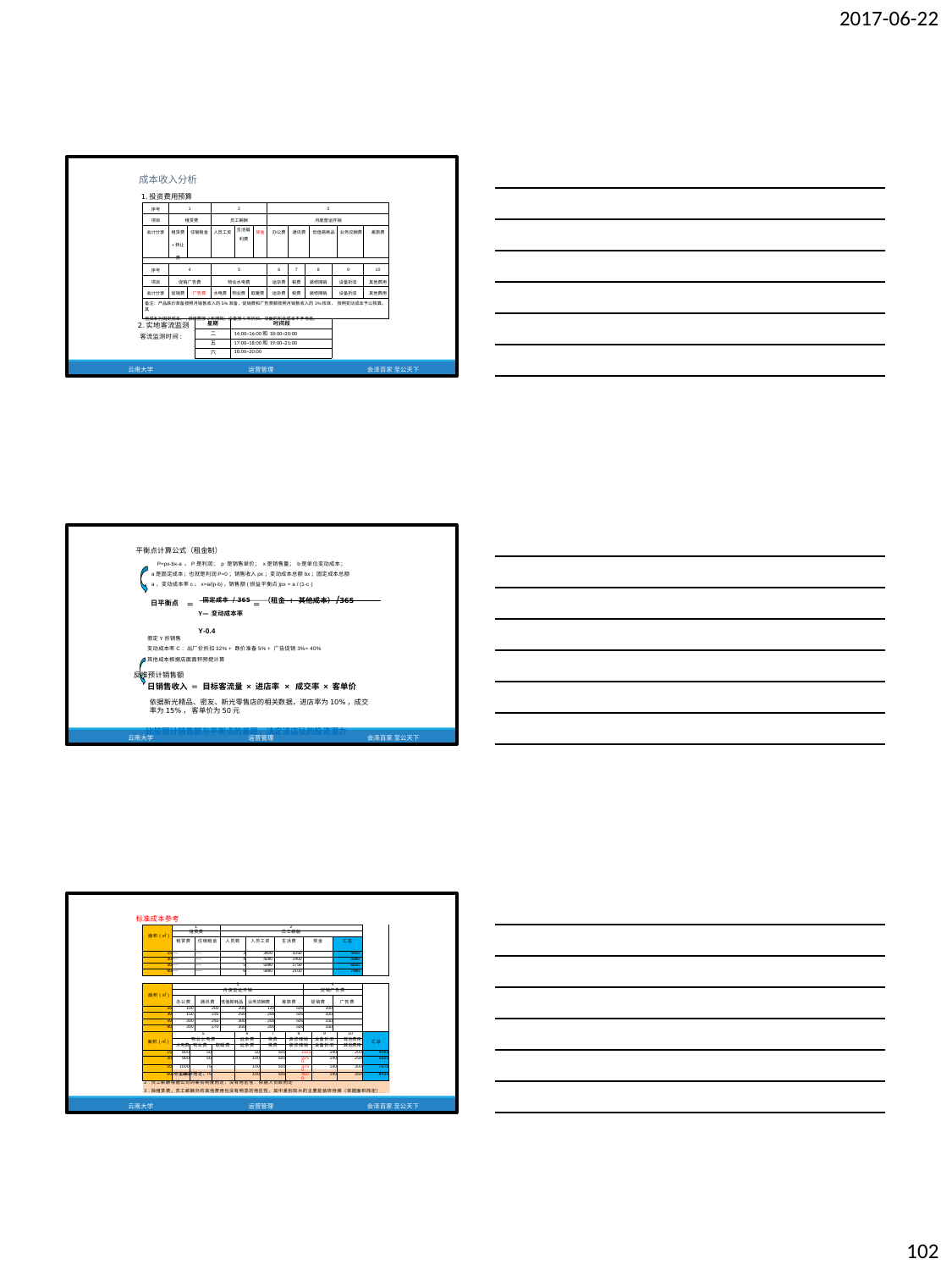

2017-06-22

成本收入分析
1.投资费用预算

| 序号 | 1 |  |  | 2 |  |  |  |  | 3 |  |  |  |  |  |  |
| --- | --- | --- | --- | --- | --- | --- | --- | --- | --- | --- | --- | --- | --- | --- | --- |
| 项目 | 租赁费 |  |  | 员工薪酬 |  |  |  |  | 月度营运开销 |  |  |  |  |  |  |
| 会计分录 | 租赁费 +转让 费 | 住宿租金 |  | 人员工资 |  | 生活福 利费 |  | 奖金 | 办公费 | 通讯费 |  | 低值易耗品 |  | 业务应酬费 | 差旅费 |
|  |  |  |  |  |  |  |  |  |  |  |  |  |  |  |  |
| 序号 | 4 |  |  | 5 |  |  |  |  | 6 | 7 | 8 |  | 9 |  | 10 |
| 项目 | 促销广告费 |  |  | 物业水电费 |  |  |  |  | 运杂费 | 税费 | 装修摊销 |  | 设备折旧 |  | 其他费用 |
| 会计分录 | 促销费 | 广告费 |  | 水电费 | 物业费 |  | 取暖费 |  | 运杂费 | 税费 | 装修摊销 |  | 设备折旧 |  | 其他费用 |
| 备注：产品跌价准备按照月销售收入的5%准备，促销费和广告费都按照月销售收入的3%核准， 按照变动成本予以核算。其 他成本为固定成本。,装修费按2年摊销；设备按5年折旧。店面的机会成本不予考虑。 |  |  |  |  |  |  |  |  |  |  |  |  |  |  |  |
|  |  |  | 星期 |  | 时间段 |  |  |  |  |  |  |  |  |  |  |
|  |  |  | 二 |  | 14:00~16:00和18:00~20:00 |  |  |  |  |  |  |  |  |  |  |
|  |  |  | 五 |  | 17:00~18:00和19:00~21:00 |  |  |  |  |  |  |  |  |  |  |
|  |  |  | 六 |  | 18:00~20:00 |  |  |  |  |  |  |  |  |  |  |

2.实地客流监测
客流监测时间:

云南大学
运营管理
会泽百家 至公天下

平衡点计算公式（租金制）
P=px-bx-a 。P是利润； p 是销售单价； x是销售量； b是单位变动成本；
a是固定成本；也就是利润P=0；销售收入px；变动成本总额bx；固定成本总额
a，变动成本率c。x=a/(p-b)，销售额(损益平衡点)px = a / (1-c )
日平衡点 = 固定成本 / 365 =（租金 + 其他成本）/365
Y—变动成本率	Y-0.4
假定Y折销售
变动成本率C：出厂价折扣32% + 跌价准备5% + 广告促销3%= 40%
其他成本根据店面面积预提计算

反推预计销售额
日销售收入 = 目标客流量 × 进店率 × 成交率 × 客单价
依据新光精品、密友、新光零售店的相关数据，进店率为10%，成交 率为15%， 客单价为50元

比较预计销售额与平衡点的差距，决定该店址的投资潜力

云南大学
运营管理
会泽百家 至公天下

标准成本参考
| 面积(㎡) | 1 |  |  |  | 2 |  |  |  |  |  |  |  |  |  |  |
| --- | --- | --- | --- | --- | --- | --- | --- | --- | --- | --- | --- | --- | --- | --- | --- |
|  | 租赁费 |  |  |  | 员工薪酬 |  |  |  |  |  |  |  |  |  |  |
|  | 租赁费 |  | 住宿租金 |  | 人员数 |  | 人员工资 |  | 生活费 |  | 奖金 |  | 汇总 |  |  |
| 15 | ---- |  | ---- |  | 3 |  | 3400 |  | 1050 |  |  |  | 4450 |  |  |
| 30 | ---- |  | ---- |  | 4 |  | 4280 |  | 1400 |  |  |  | 5680 |  |  |
| 50 | ---- |  | ---- |  | 5 |  | 5080 |  | 1750 |  |  |  | 6830 |  |  |
| 60 | ---- |  | ---- |  | 6 |  | 5880 |  | 2100 |  |  |  | 7980 |  |  |
|  |  |  |  |  |  |  |  |  |  |  |  |  |  |  |  |
| 面积(㎡) | 3 |  |  |  |  |  |  |  |  |  | 4 |  |  |  |  |
|  | 月度营运开销 |  |  |  |  |  |  |  |  |  | 促销广告费 |  |  |  |  |
|  | 办公费 |  | 通讯费 |  | 低值易耗品 |  | 业务应酬费 |  | 差旅费 |  | 促销费 |  | 广告费 |  |  |
| 15 | 100 |  | 200 |  | 200 |  | 120 |  | 500 |  | 100 |  |  |  |  |
| 30 | 150 |  | 235 |  | 250 |  | 200 |  | 500 |  | 100 |  |  |  |  |
| 50 | 200 |  | 255 |  | 300 |  | 200 |  | 500 |  | 150 |  |  |  |  |
| 60 | 200 |  | 270 |  | 350 |  | 200 |  | 500 |  | 150 |  |  |  |  |
| 面积(㎡) | 5 |  |  |  |  | 6 |  | 7 |  | 8 |  | 9 |  | 10 | 汇总 |
|  | 物业水电费 |  |  |  |  | 运杂费 |  | 税费 |  | 装修摊销 |  | 设备折旧 |  | 其他费用 |  |
|  | 水电费 | 物业费 |  | 取暖费 |  | 运杂费 |  | 税费 |  | 装修摊销 |  | 设备折旧 |  | 其他费用 |  |
| 15 | 800 | 50 |  |  |  | 50 |  | 500 |  | 1125 |  | 140 |  | 200 | 4085 |
| 30 | 900 | 50 |  |  |  | 100 |  | 500 |  | 2250 |  | 140 |  | 250 | 5625 |
| 50 | 1000 | 75 |  |  |  | 100 |  | 500 |  | 3750 |  | 140 |  | 300 | 7470 |
| 60 | 1100 | 75 |  |  |  | 100 |  | 500 |  | 4500 |  | 140 |  | 350 | 8435 |

1. 租赁费根据地区差异而定。
２.员工薪酬根据公司的薪资制度而定，没有地区性．依据人员数而定
３.除租赁费，员工薪酬外的其他费用也没有明显的地区性，其中差别较大的主要是装修待摊（依据面积而定）

云南大学	运营管理	会泽百家 至公天下

102